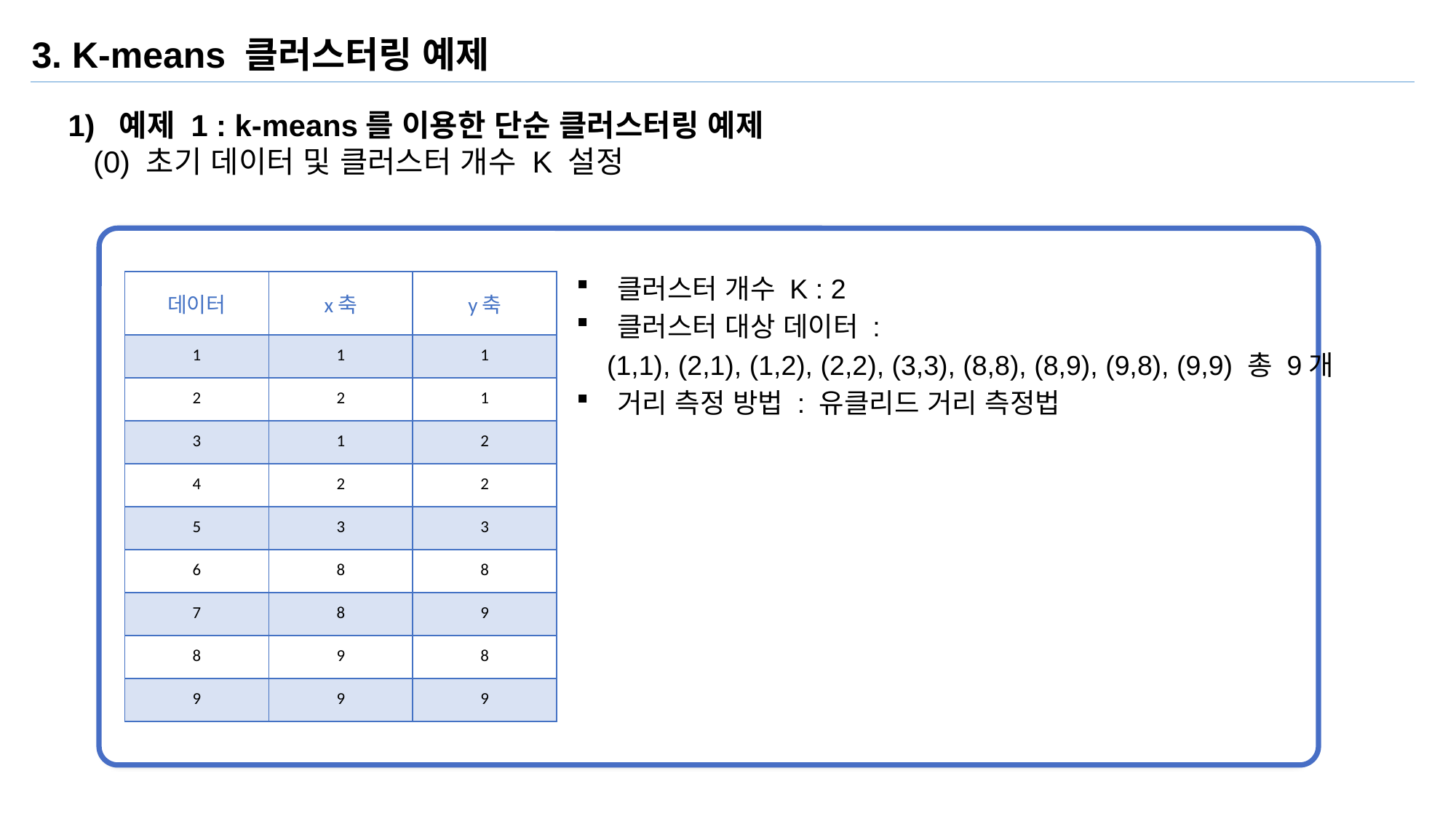

3. K-means 클러스터링 예제
1)  예제 1 : k-means를 이용한 단순 클러스터링 예제
   (0) 초기 데이터 및 클러스터 개수 K 설정

| 데이터 | x축 | y축 |
| --- | --- | --- |
| 1 | 1 | 1 |
| 2 | 2 | 1 |
| 3 | 1 | 2 |
| 4 | 2 | 2 |
| 5 | 3 | 3 |
| 6 | 8 | 8 |
| 7 | 8 | 9 |
| 8 | 9 | 8 |
| 9 | 9 | 9 |
클러스터 개수 K : 2
클러스터 대상 데이터 :
    (1,1), (2,1), (1,2), (2,2), (3,3), (8,8), (8,9), (9,8), (9,9) 총 9개
거리 측정 방법 : 유클리드 거리 측정법